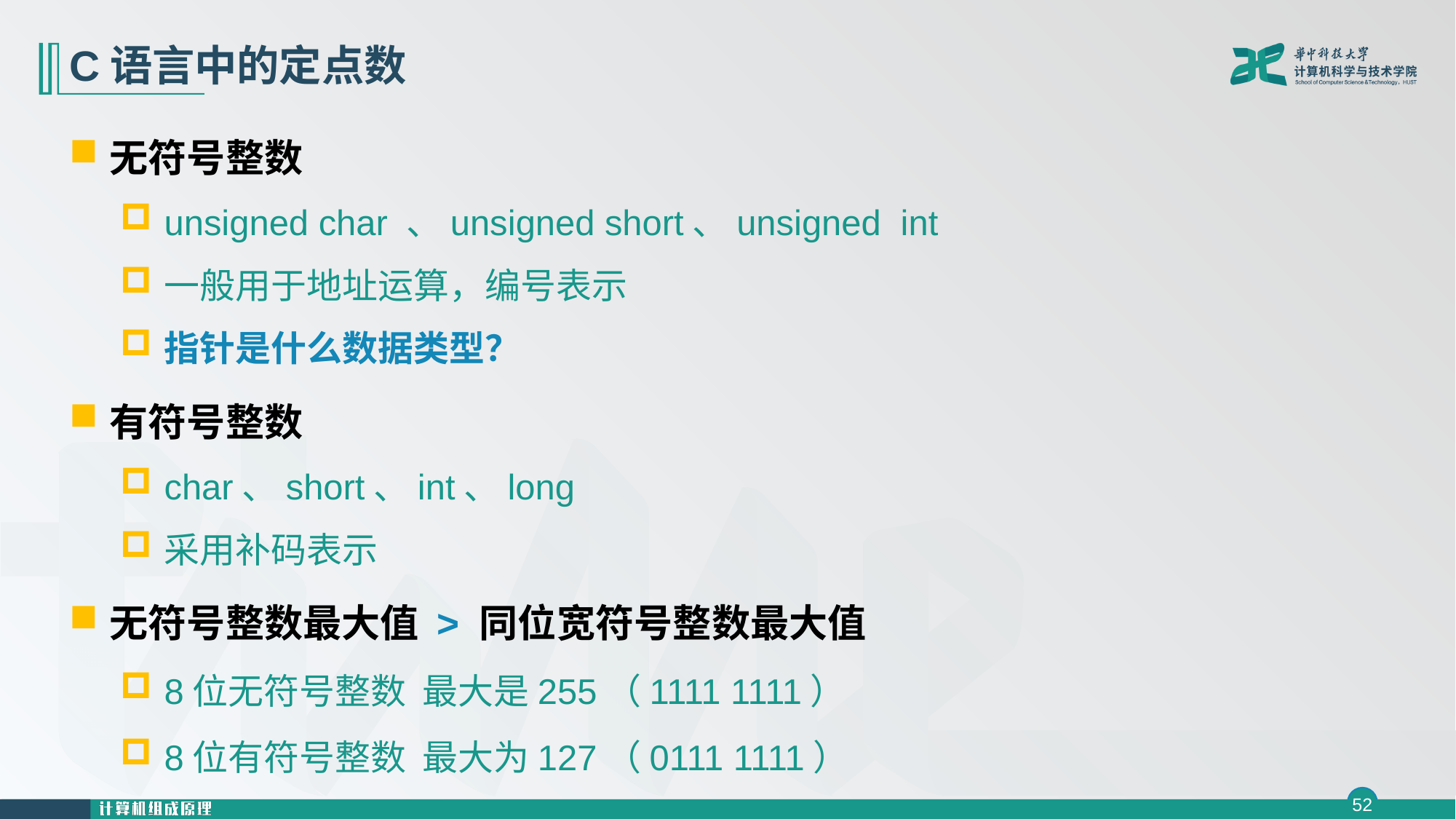

# C语言中的定点数
无符号整数
unsigned char 、unsigned short、unsigned  int
一般用于地址运算，编号表示
指针是什么数据类型？
有符号整数
char、short、int、long
采用补码表示
无符号整数最大值 > 同位宽符号整数最大值
8位无符号整数  最大是255（1111 1111）
8位有符号整数  最大为127（0111 1111）